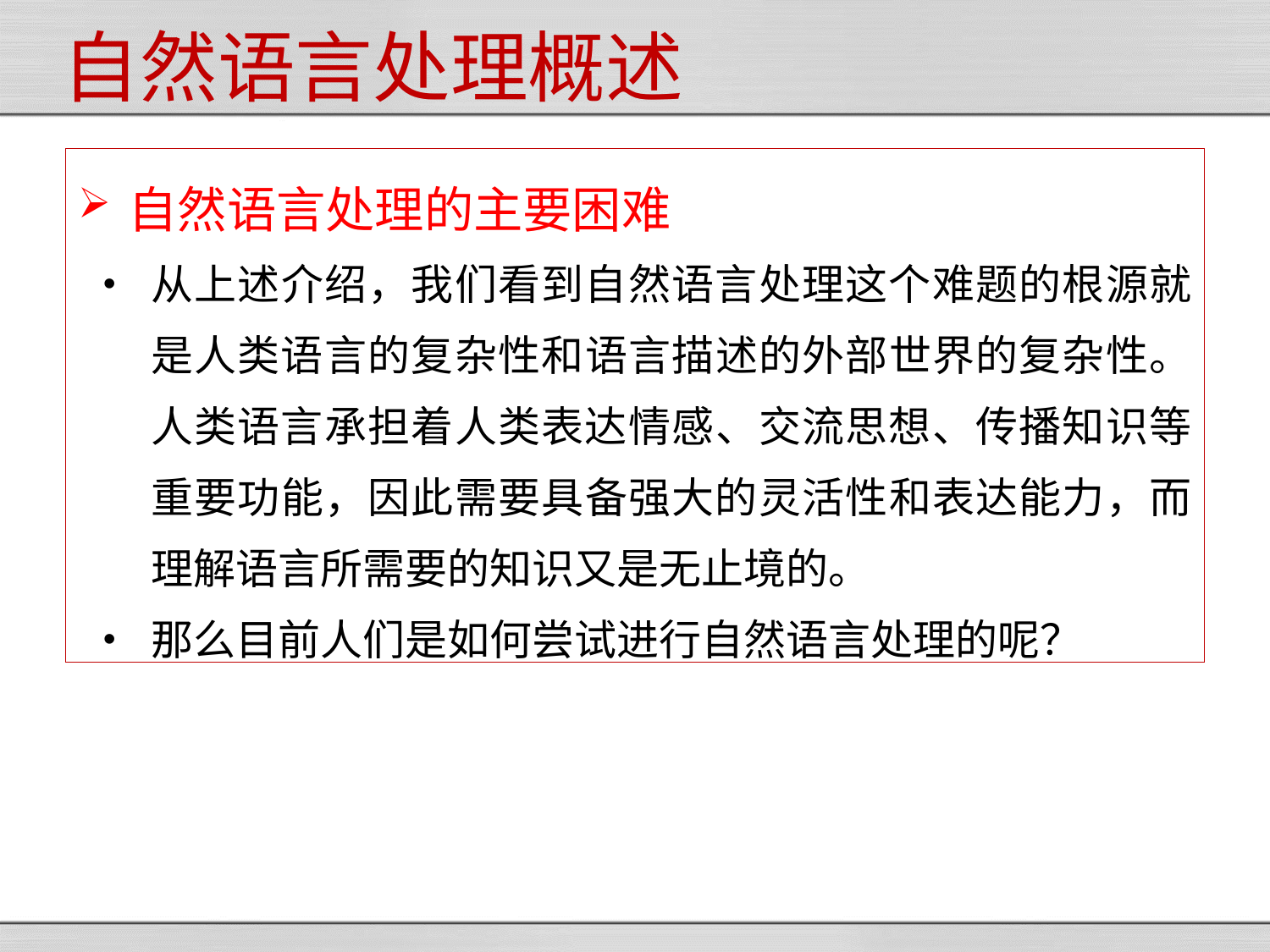

自然语言处理概述
自然语言处理的主要困难
从上述介绍，我们看到自然语言处理这个难题的根源就是人类语言的复杂性和语言描述的外部世界的复杂性。人类语言承担着人类表达情感、交流思想、传播知识等重要功能，因此需要具备强大的灵活性和表达能力，而理解语言所需要的知识又是无止境的。
那么目前人们是如何尝试进行自然语言处理的呢？